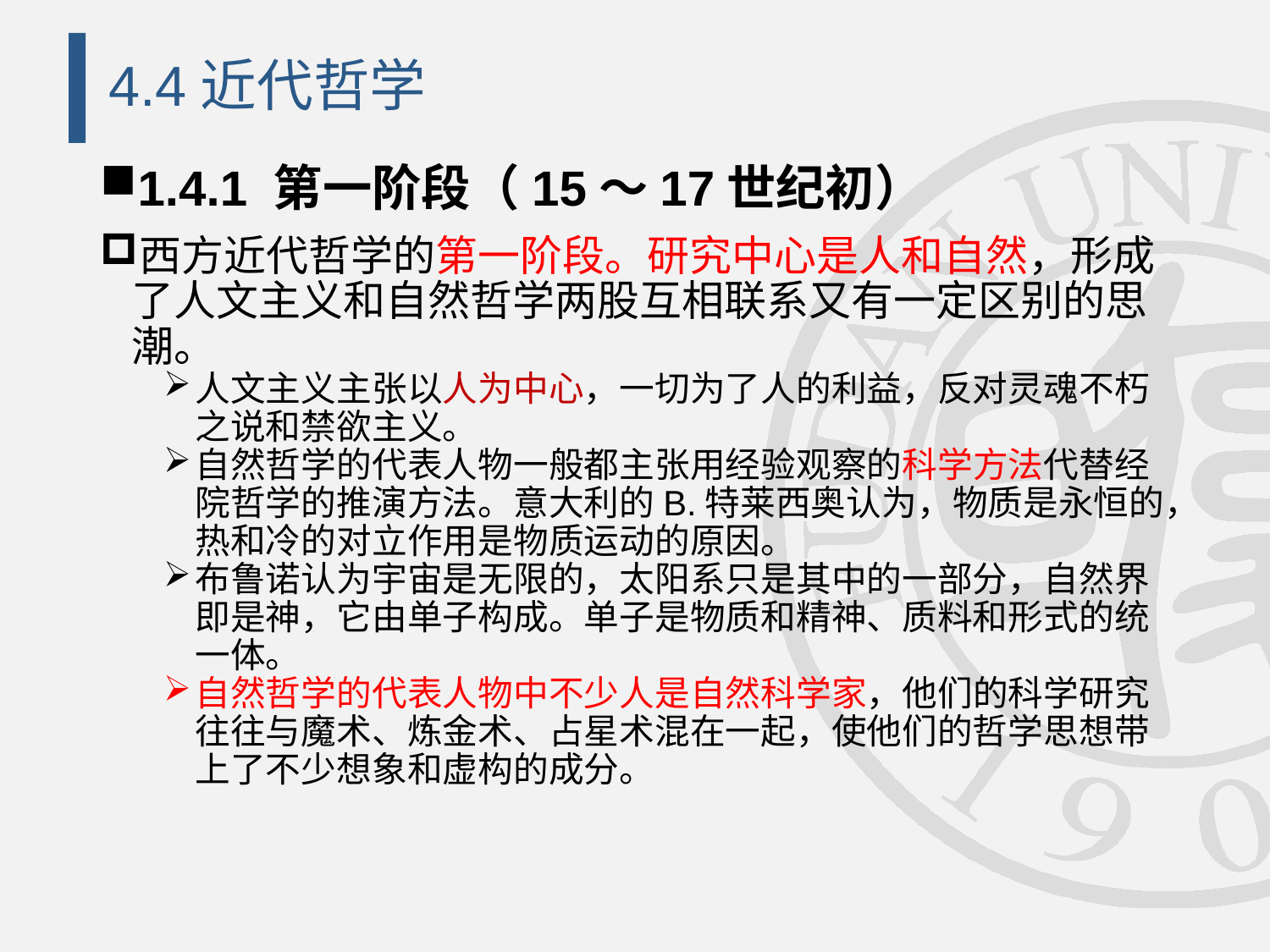

# 4.4近代哲学
1.4.1 第一阶段（15～17世纪初）
西方近代哲学的第一阶段。研究中心是人和自然，形成了人文主义和自然哲学两股互相联系又有一定区别的思潮。
人文主义主张以人为中心，一切为了人的利益，反对灵魂不朽之说和禁欲主义。
自然哲学的代表人物一般都主张用经验观察的科学方法代替经院哲学的推演方法。意大利的B.特莱西奥认为，物质是永恒的，热和冷的对立作用是物质运动的原因。
布鲁诺认为宇宙是无限的，太阳系只是其中的一部分，自然界即是神，它由单子构成。单子是物质和精神、质料和形式的统一体。
自然哲学的代表人物中不少人是自然科学家，他们的科学研究往往与魔术、炼金术、占星术混在一起，使他们的哲学思想带上了不少想象和虚构的成分。